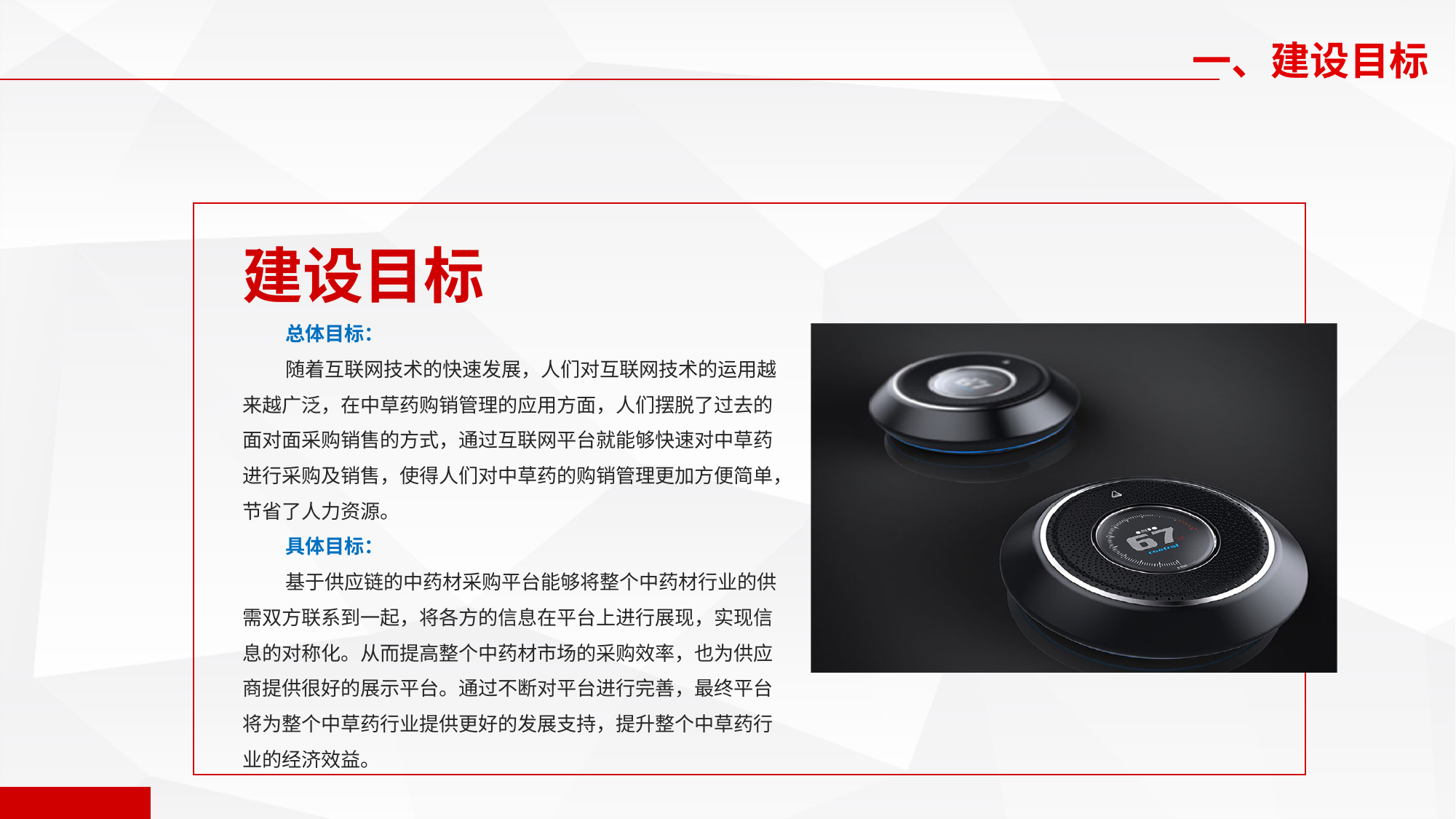

一、建设目标

建设目标
总体目标：
随着互联网技术的快速发展，人们对互联网技术的运用越来越广泛，在中草药购销管理的应用方面，人们摆脱了过去的面对面采购销售的方式，通过互联网平台就能够快速对中草药进行采购及销售，使得人们对中草药的购销管理更加方便简单，节省了人力资源。
具体目标：
基于供应链的中药材采购平台能够将整个中药材行业的供需双方联系到一起，将各方的信息在平台上进行展现，实现信息的对称化。从而提高整个中药材市场的采购效率，也为供应商提供很好的展示平台。通过不断对平台进行完善，最终平台将为整个中草药行业提供更好的发展支持，提升整个中草药行业的经济效益。